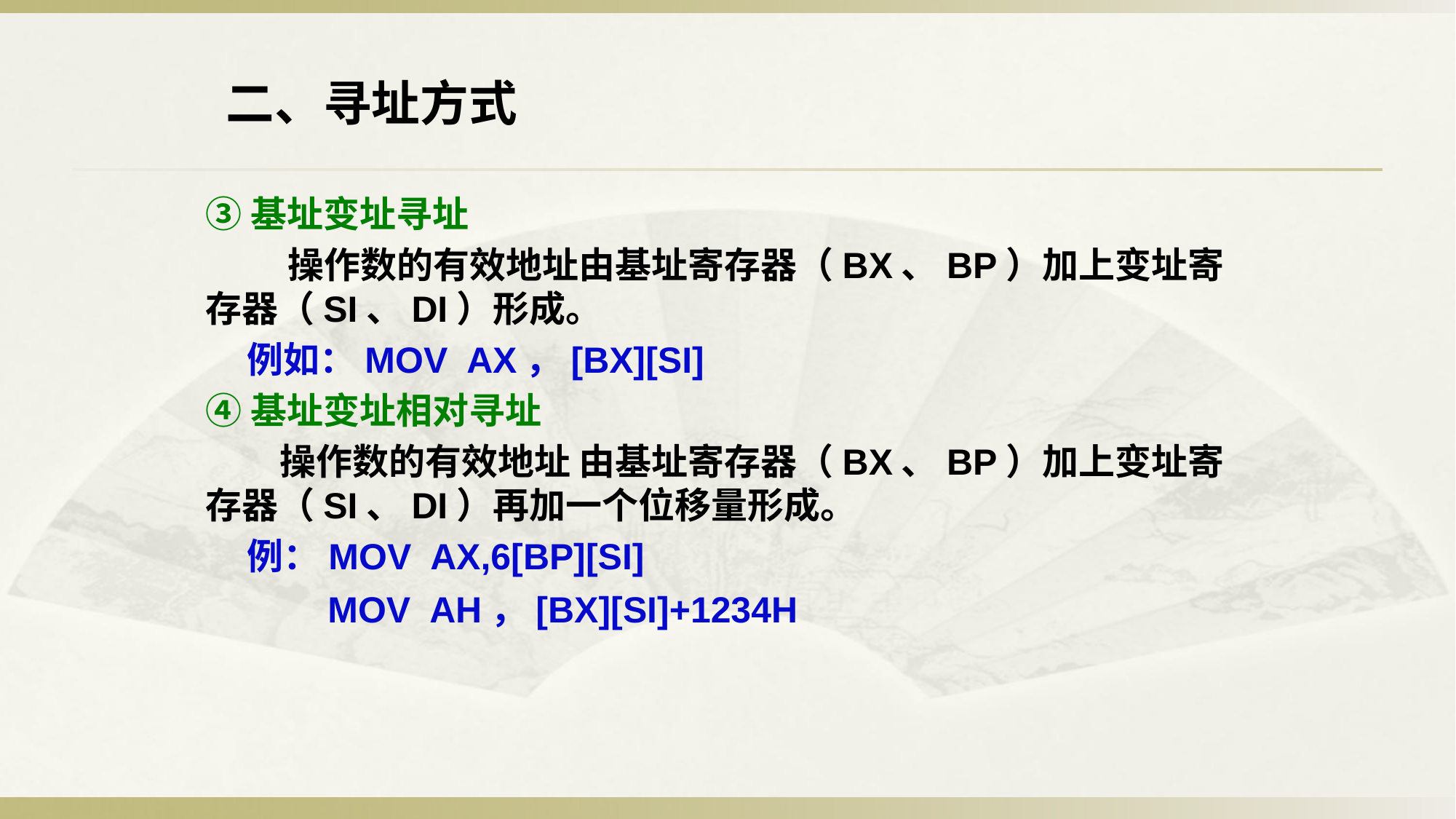

二、寻址方式
③基址变址寻址
         操作数的有效地址由基址寄存器（BX、BP）加上变址寄存器（SI、DI）形成。
    例如：MOV  AX，[BX][SI]
④基址变址相对寻址
        操作数的有效地址 由基址寄存器（BX、BP）加上变址寄存器（SI、DI）再加一个位移量形成。
    例：MOV  AX,6[BP][SI]
            MOV  AH，[BX][SI]+1234H